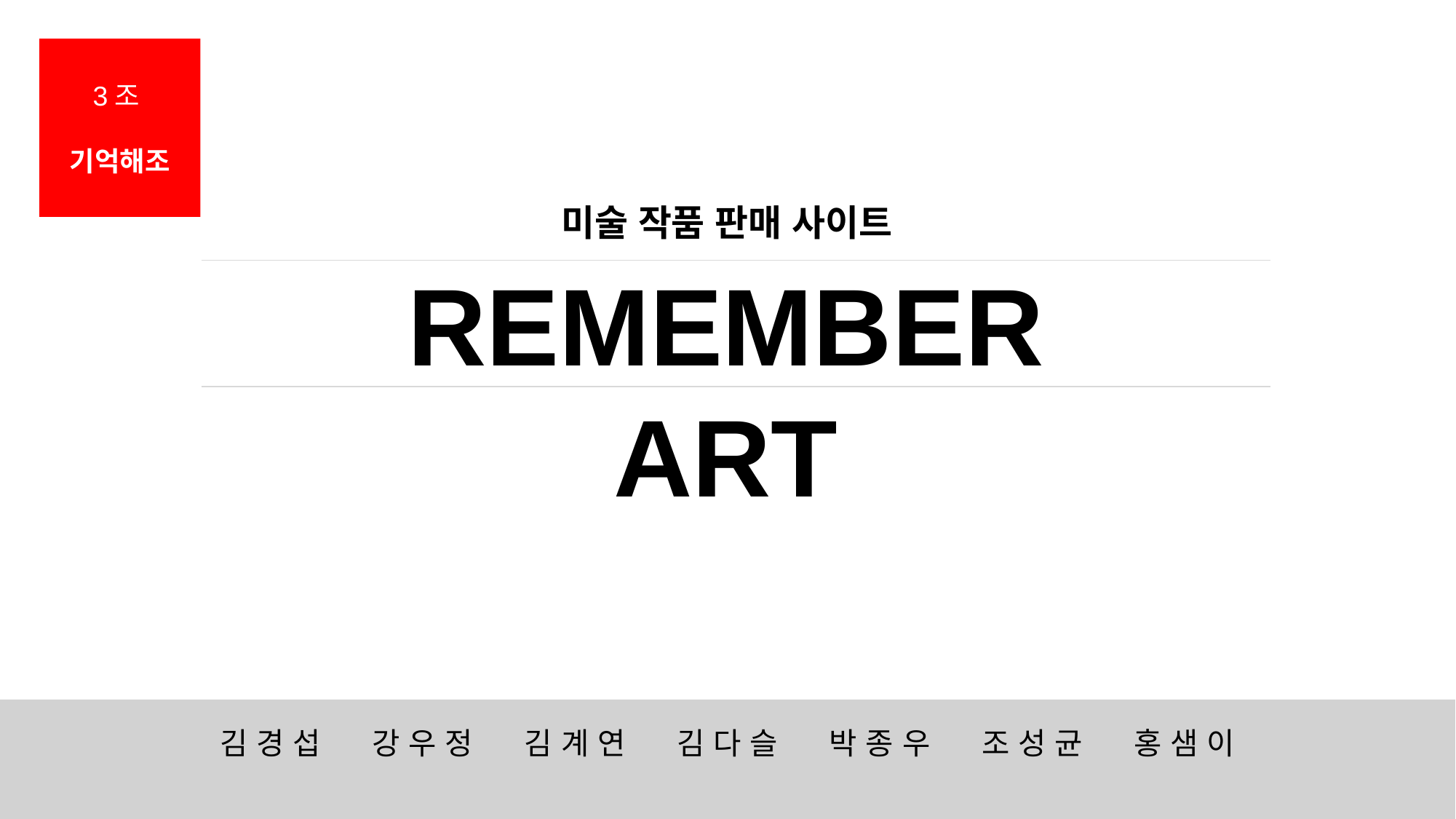

3조

기억해조
미술 작품 판매 사이트
REMEMBER ART

김 경 섭      강 우 정      김 계 연      김 다 슬      박 종 우      조 성 균      홍 샘 이